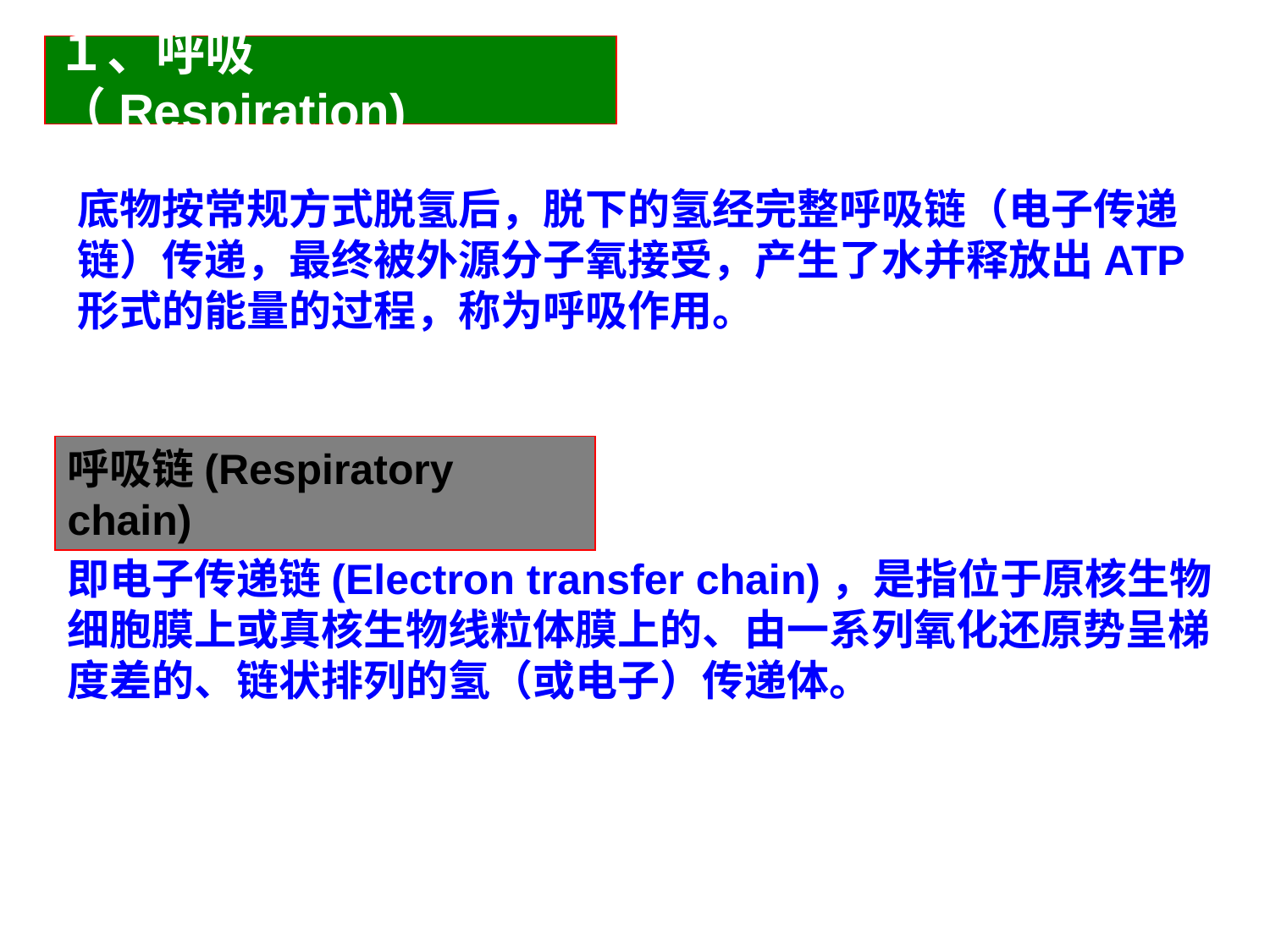

１、呼吸（Respiration)
底物按常规方式脱氢后，脱下的氢经完整呼吸链（电子传递链）传递，最终被外源分子氧接受，产生了水并释放出ATP形式的能量的过程，称为呼吸作用。
呼吸链(Respiratory chain)
即电子传递链(Electron transfer chain)，是指位于原核生物细胞膜上或真核生物线粒体膜上的、由一系列氧化还原势呈梯度差的、链状排列的氢（或电子）传递体。